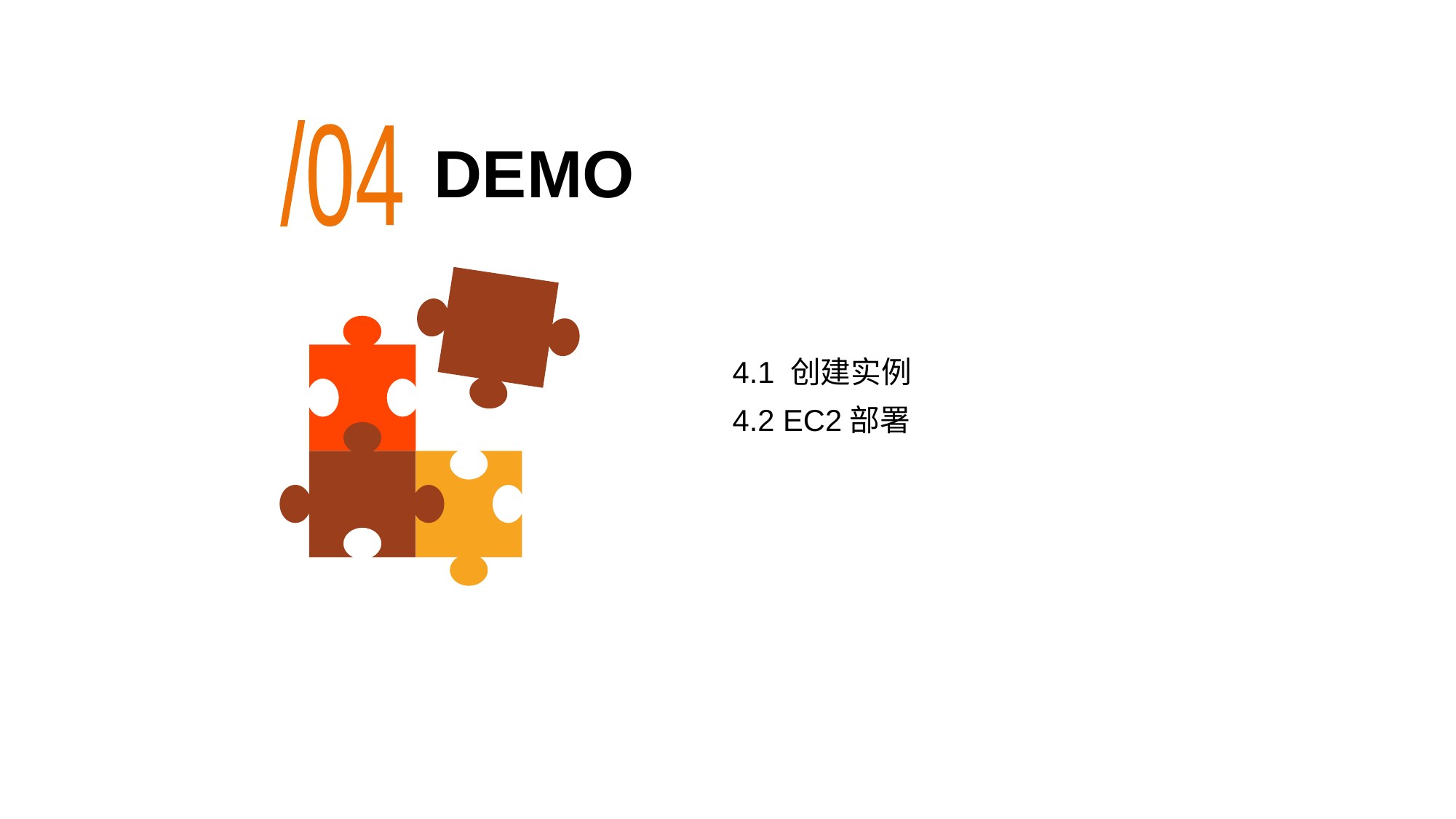

/04
# DEMO

4.1 创建实例
4.2 EC2部署